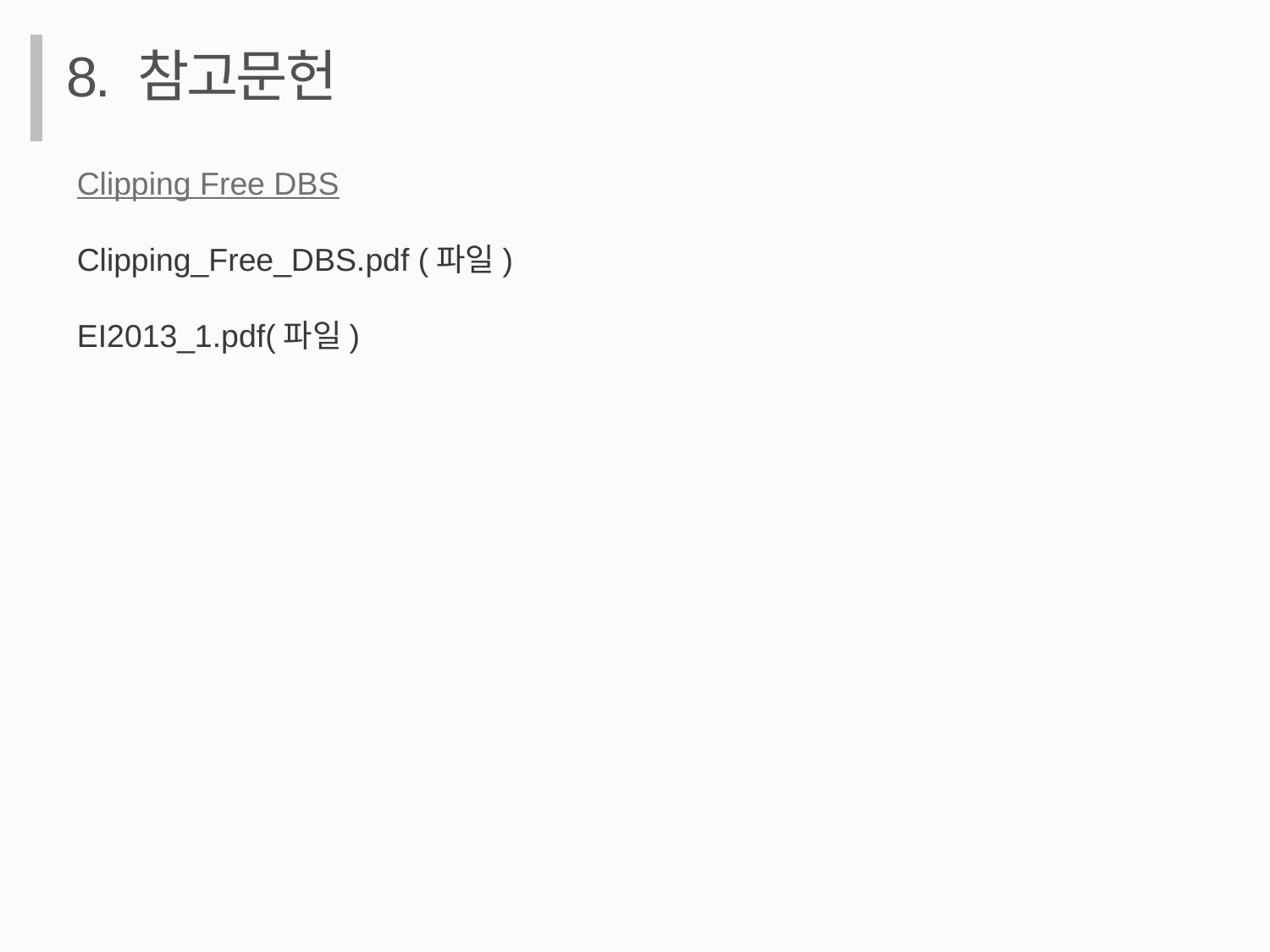

8. 참고문헌
Clipping Free DBS

Clipping_Free_DBS.pdf (파일)

EI2013_1.pdf(파일)